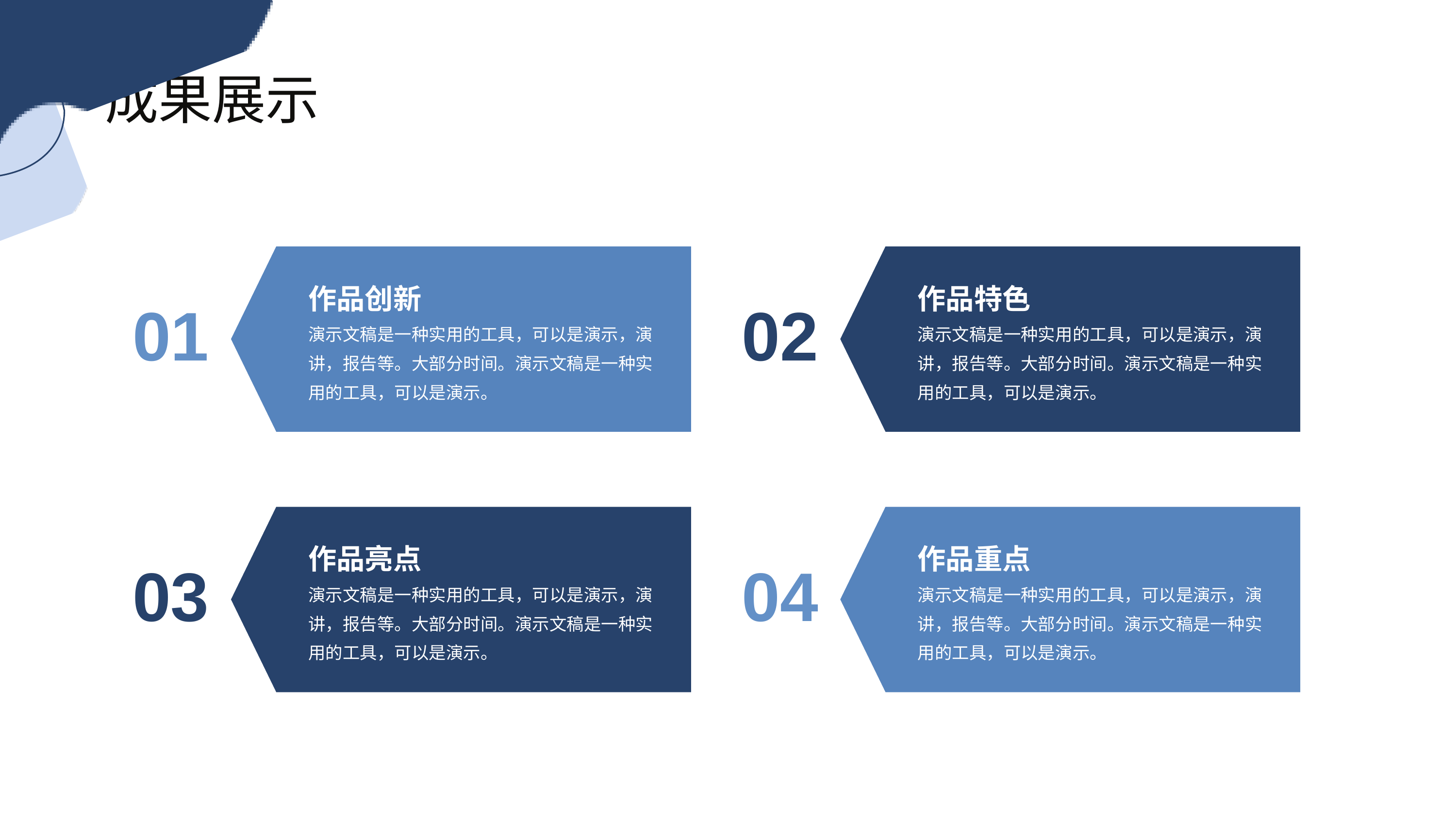

成果展示

作品创新
作品特色
01
02
演示文稿是一种实用的工具，可以是演示，演讲，报告等。大部分时间。演示文稿是一种实用的工具，可以是演示。
演示文稿是一种实用的工具，可以是演示，演讲，报告等。大部分时间。演示文稿是一种实用的工具，可以是演示。

作品亮点
作品重点
03
04
演示文稿是一种实用的工具，可以是演示，演讲，报告等。大部分时间。演示文稿是一种实用的工具，可以是演示。
演示文稿是一种实用的工具，可以是演示，演讲，报告等。大部分时间。演示文稿是一种实用的工具，可以是演示。